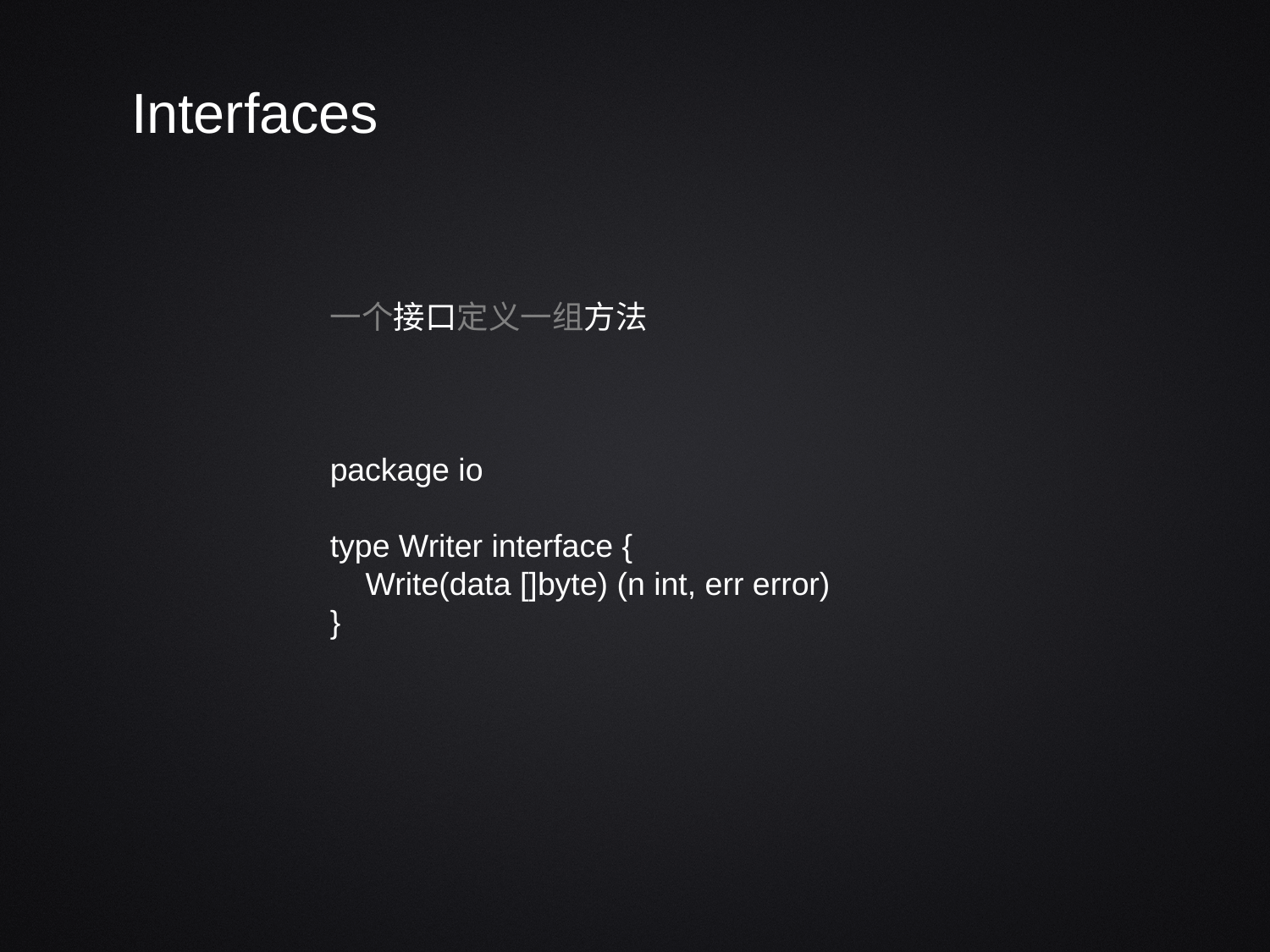

Interfaces
一个接口定义一组方法
package io

type Writer interface {
    Write(data []byte) (n int, err error)
}